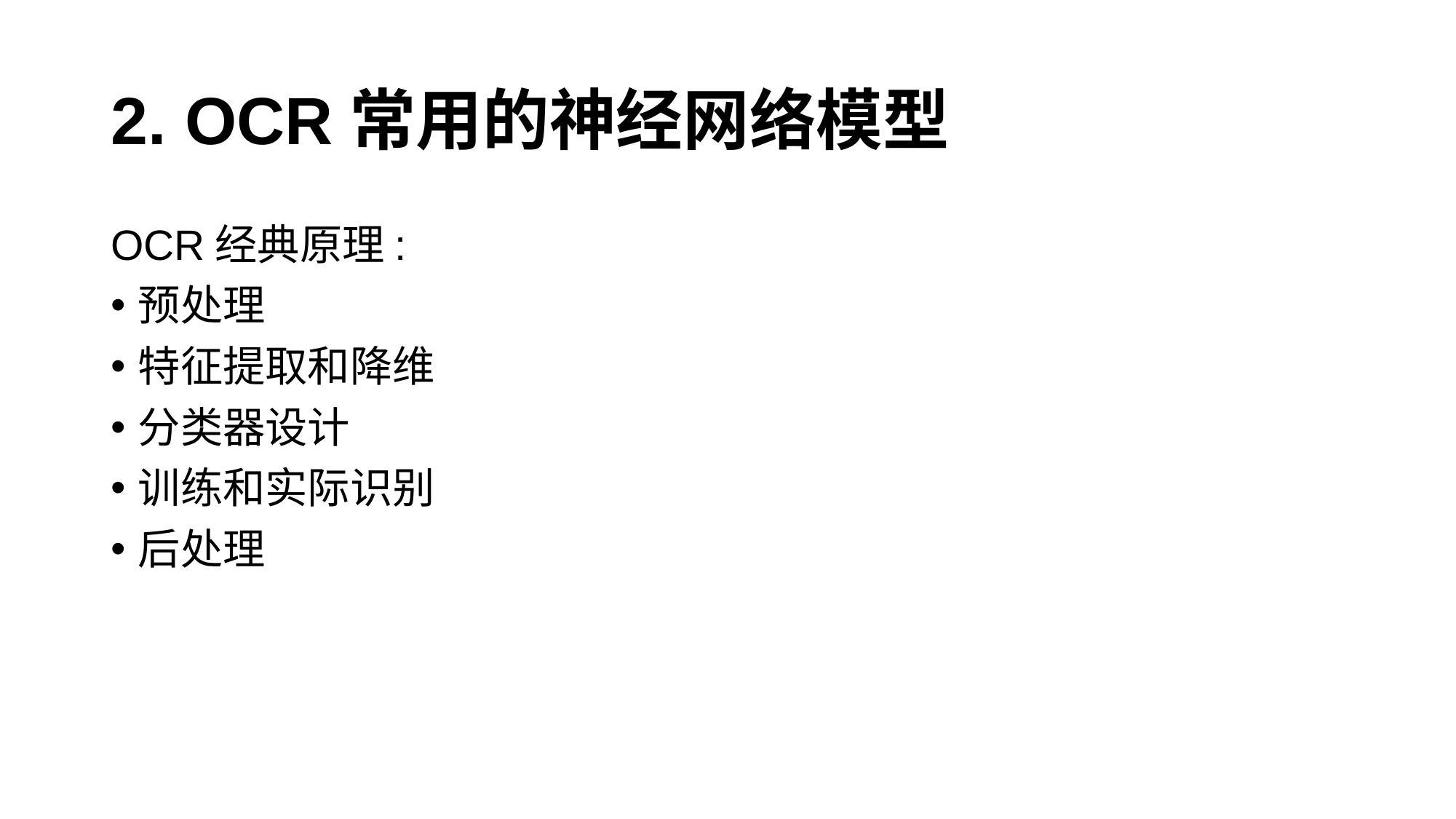

# 2. OCR常用的神经网络模型
OCR经典原理:
预处理
特征提取和降维
分类器设计
训练和实际识别
后处理